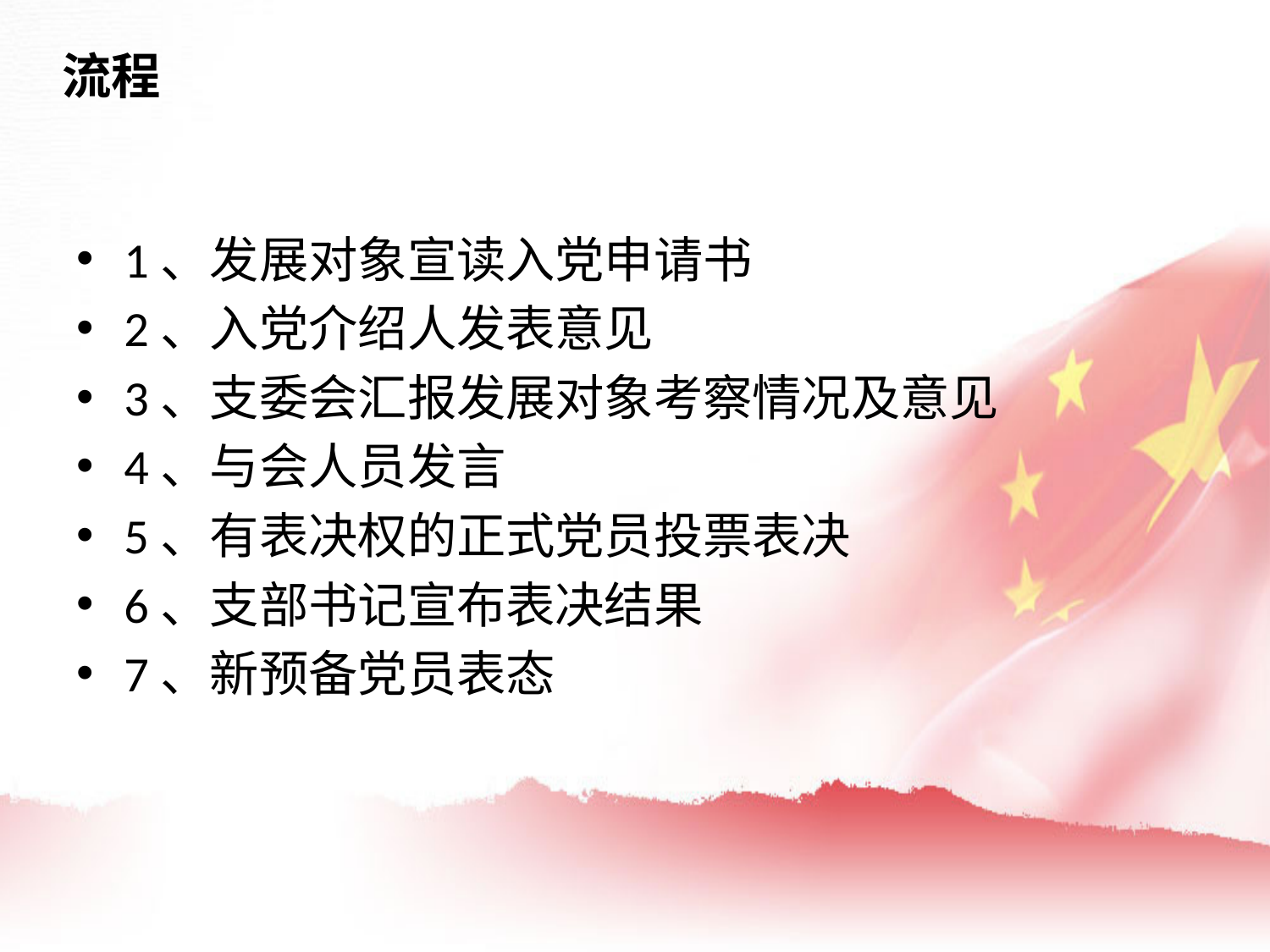

# 流程
1、发展对象宣读入党申请书
2、入党介绍人发表意见
3、支委会汇报发展对象考察情况及意见
4、与会人员发言
5、有表决权的正式党员投票表决
6、支部书记宣布表决结果
7、新预备党员表态